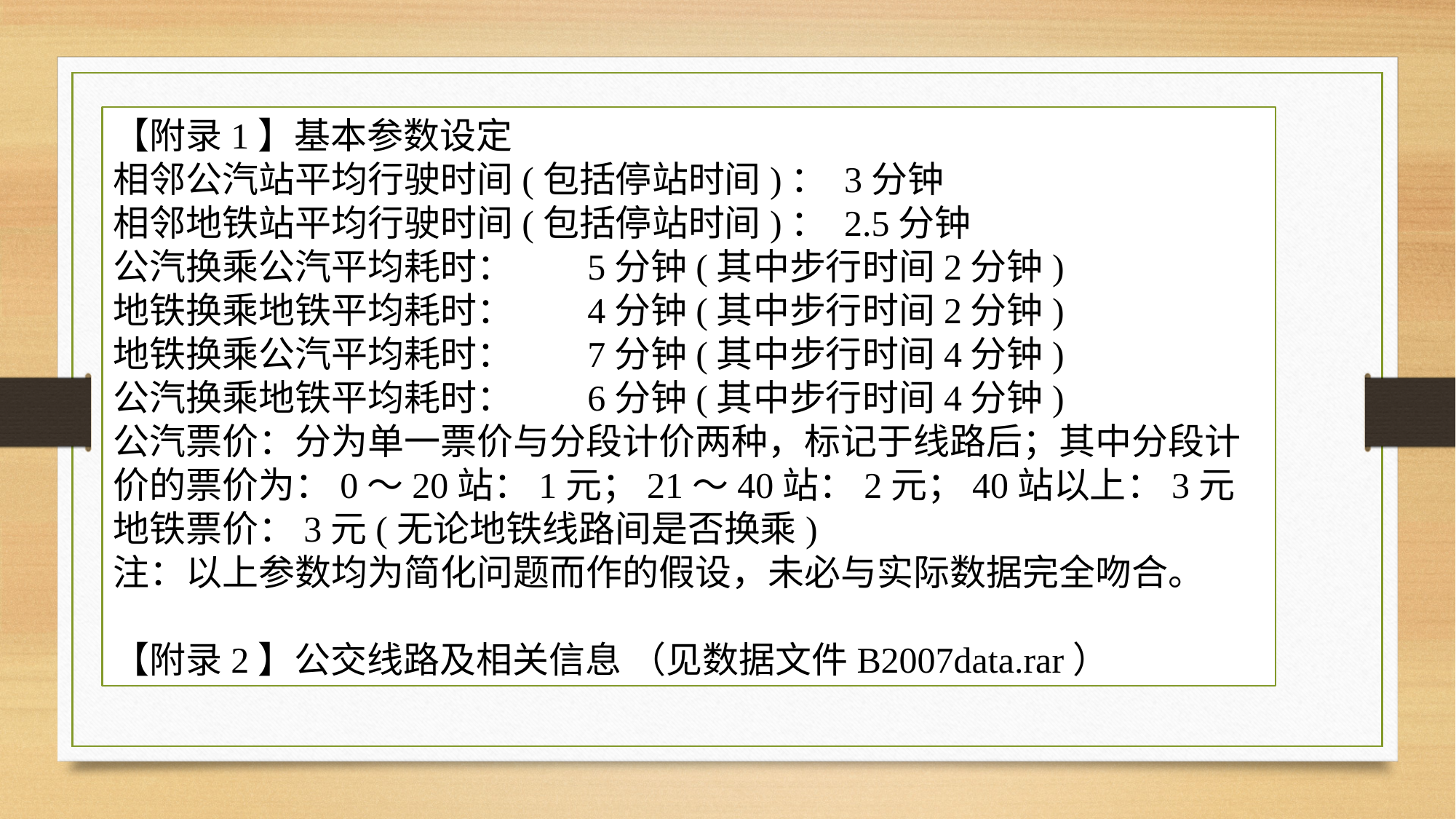

【附录1】基本参数设定
相邻公汽站平均行驶时间(包括停站时间)： 3分钟
相邻地铁站平均行驶时间(包括停站时间)： 2.5分钟
公汽换乘公汽平均耗时：        5分钟(其中步行时间2分钟)
地铁换乘地铁平均耗时：        4分钟(其中步行时间2分钟)
地铁换乘公汽平均耗时：        7分钟(其中步行时间4分钟)
公汽换乘地铁平均耗时：        6分钟(其中步行时间4分钟)
公汽票价：分为单一票价与分段计价两种，标记于线路后；其中分段计价的票价为：0～20站：1元；21～40站：2元；40站以上：3元
地铁票价：3元(无论地铁线路间是否换乘)
注：以上参数均为简化问题而作的假设，未必与实际数据完全吻合。

【附录2】公交线路及相关信息 （见数据文件B2007data.rar）